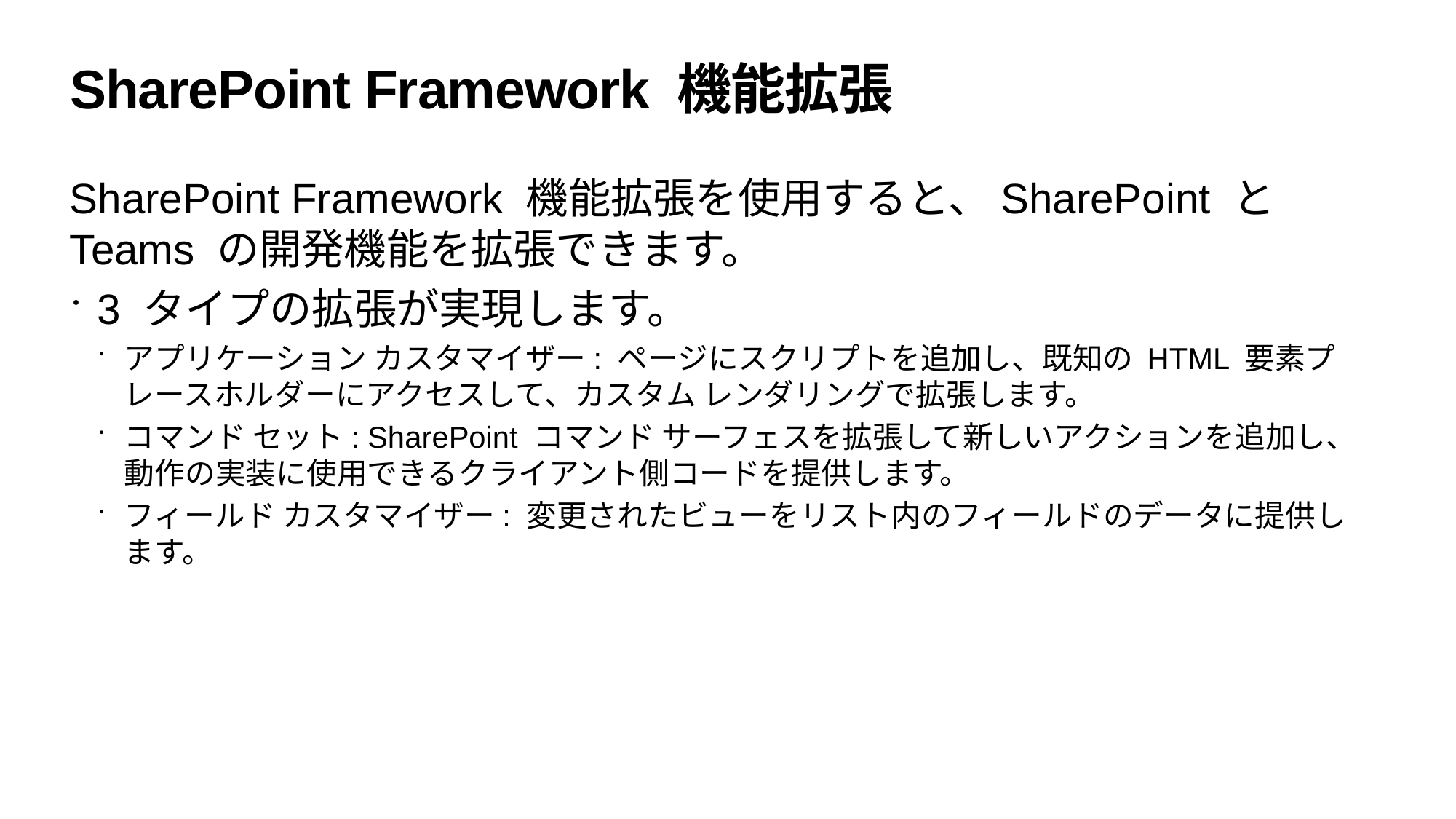

# SharePoint Framework 機能拡張
SharePoint Framework 機能拡張を使用すると、SharePoint と Teams の開発機能を拡張できます。
3 タイプの拡張が実現します。
アプリケーション カスタマイザー: ページにスクリプトを追加し、既知の HTML 要素プレースホルダーにアクセスして、カスタム レンダリングで拡張します。
コマンド セット: SharePoint コマンド サーフェスを拡張して新しいアクションを追加し、動作の実装に使用できるクライアント側コードを提供します。
フィールド カスタマイザー: 変更されたビューをリスト内のフィールドのデータに提供します。